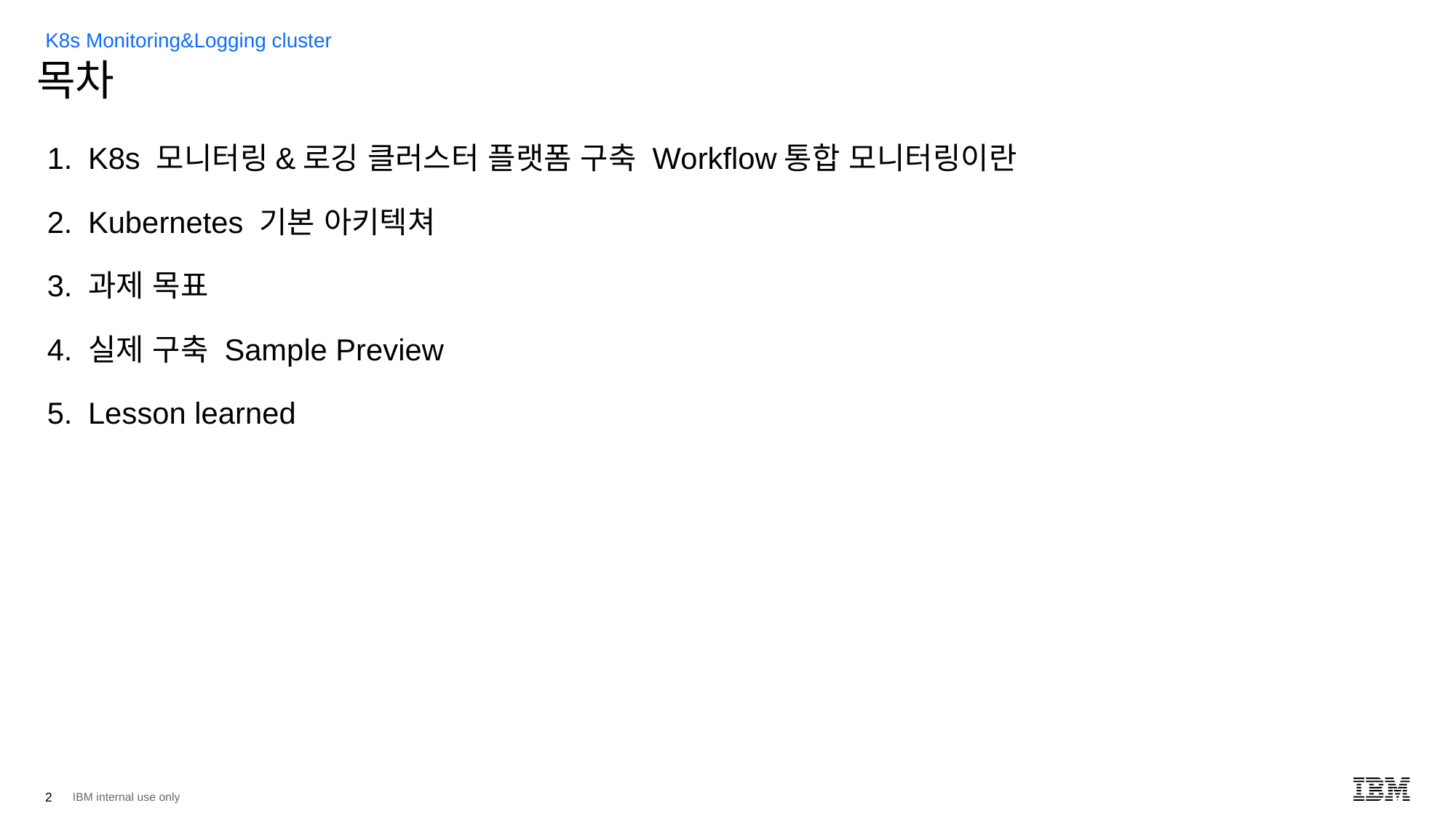

K8s Monitoring&Logging cluster
# 목차
K8s 모니터링&로깅 클러스터 플랫폼 구축 Workflow통합 모니터링이란
Kubernetes 기본 아키텍쳐
과제 목표
실제 구축 Sample Preview
Lesson learned